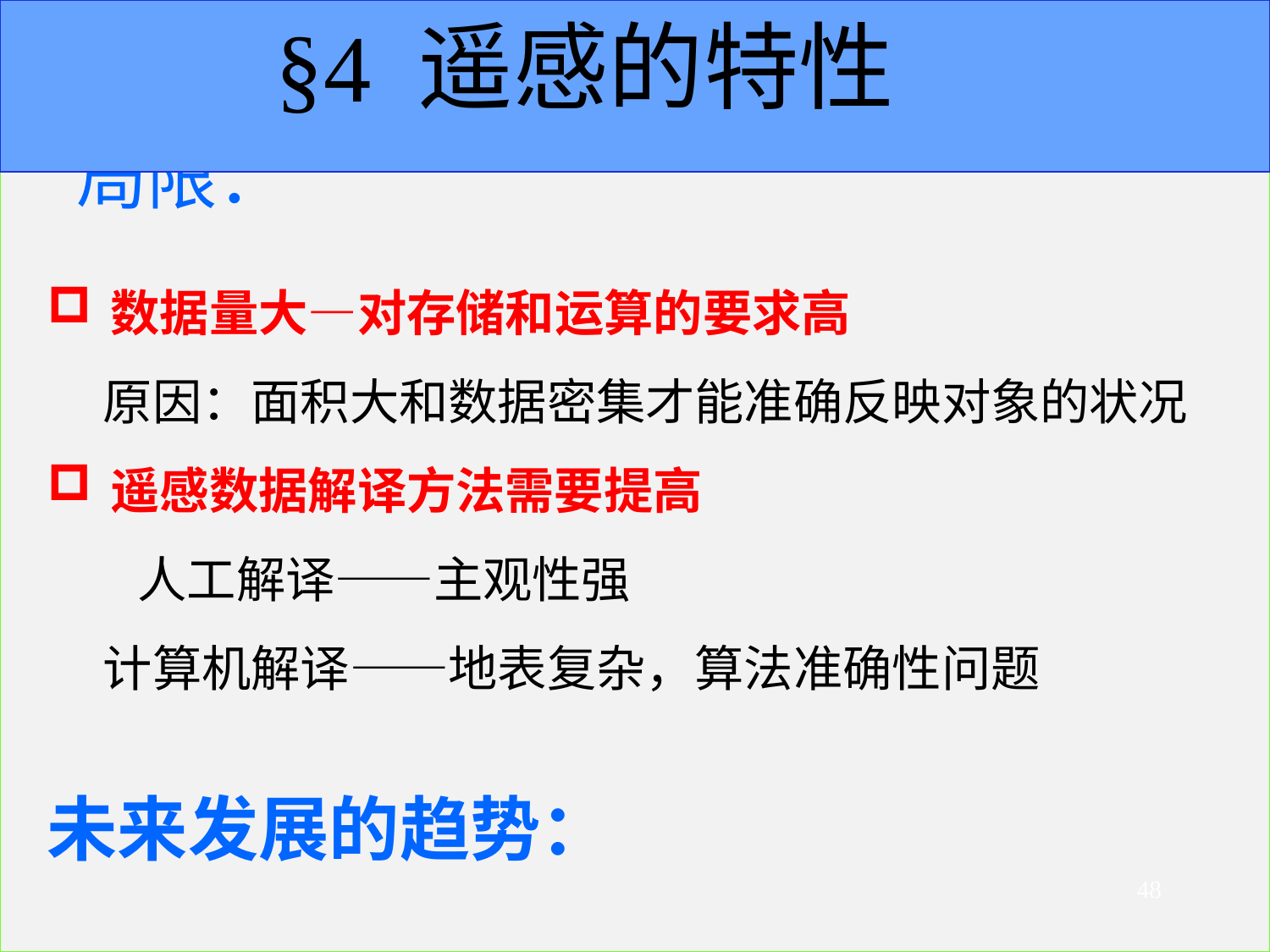

# §4 遥感的特性
局限：

数据量大—对存储和运算的要求高
    原因：面积大和数据密集才能准确反映对象的状况
遥感数据解译方法需要提高
       人工解译——主观性强
    计算机解译——地表复杂，算法准确性问题

未来发展的趋势：

48